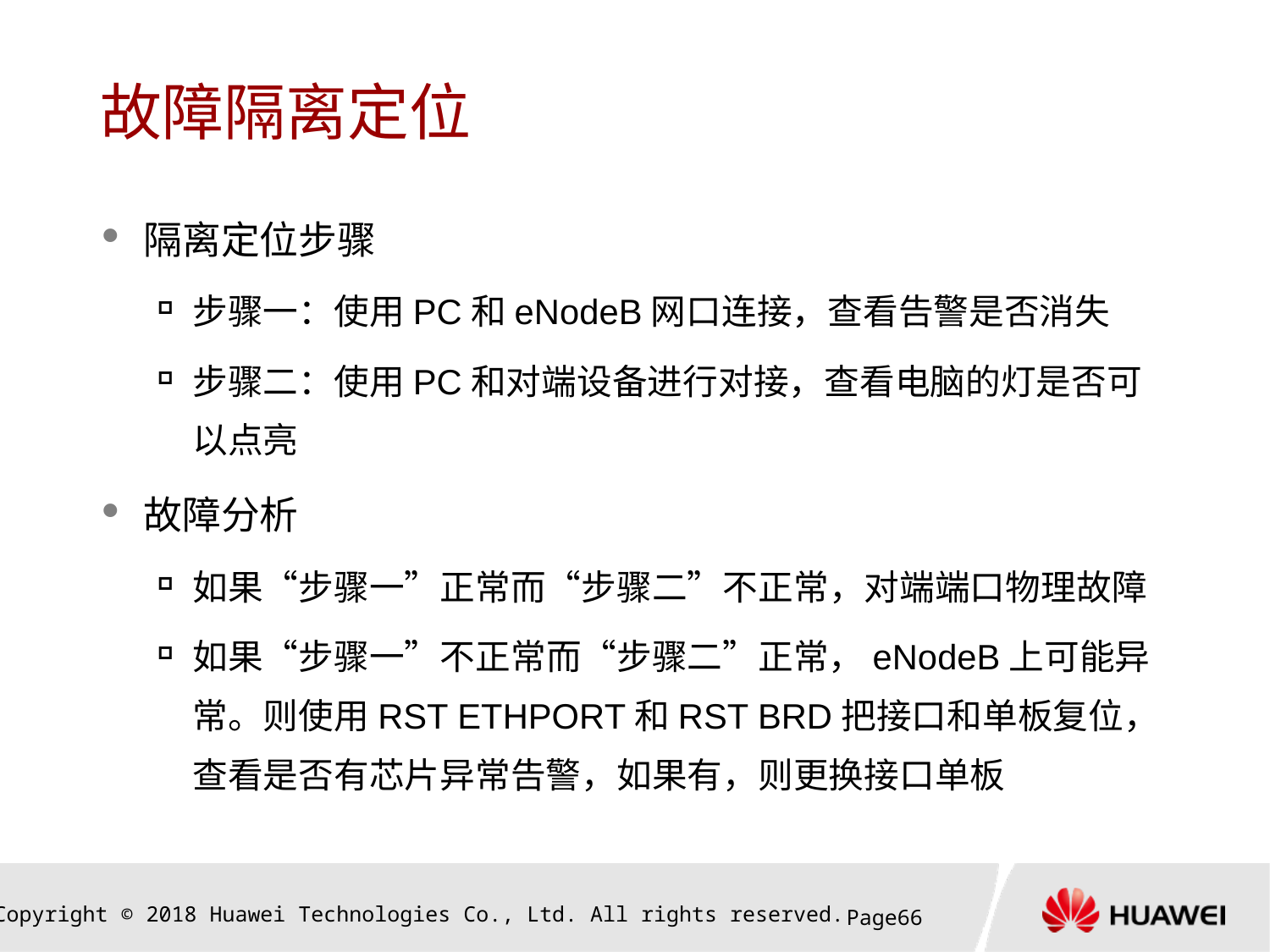

# 故障隔离定位
隔离定位步骤
步骤一：使用PC和eNodeB网口连接，查看告警是否消失
步骤二：使用PC和对端设备进行对接，查看电脑的灯是否可以点亮
故障分析
如果“步骤一”正常而“步骤二”不正常，对端端口物理故障
如果“步骤一”不正常而“步骤二”正常，eNodeB上可能异常。则使用RST ETHPORT和RST BRD把接口和单板复位，查看是否有芯片异常告警，如果有，则更换接口单板
Page66